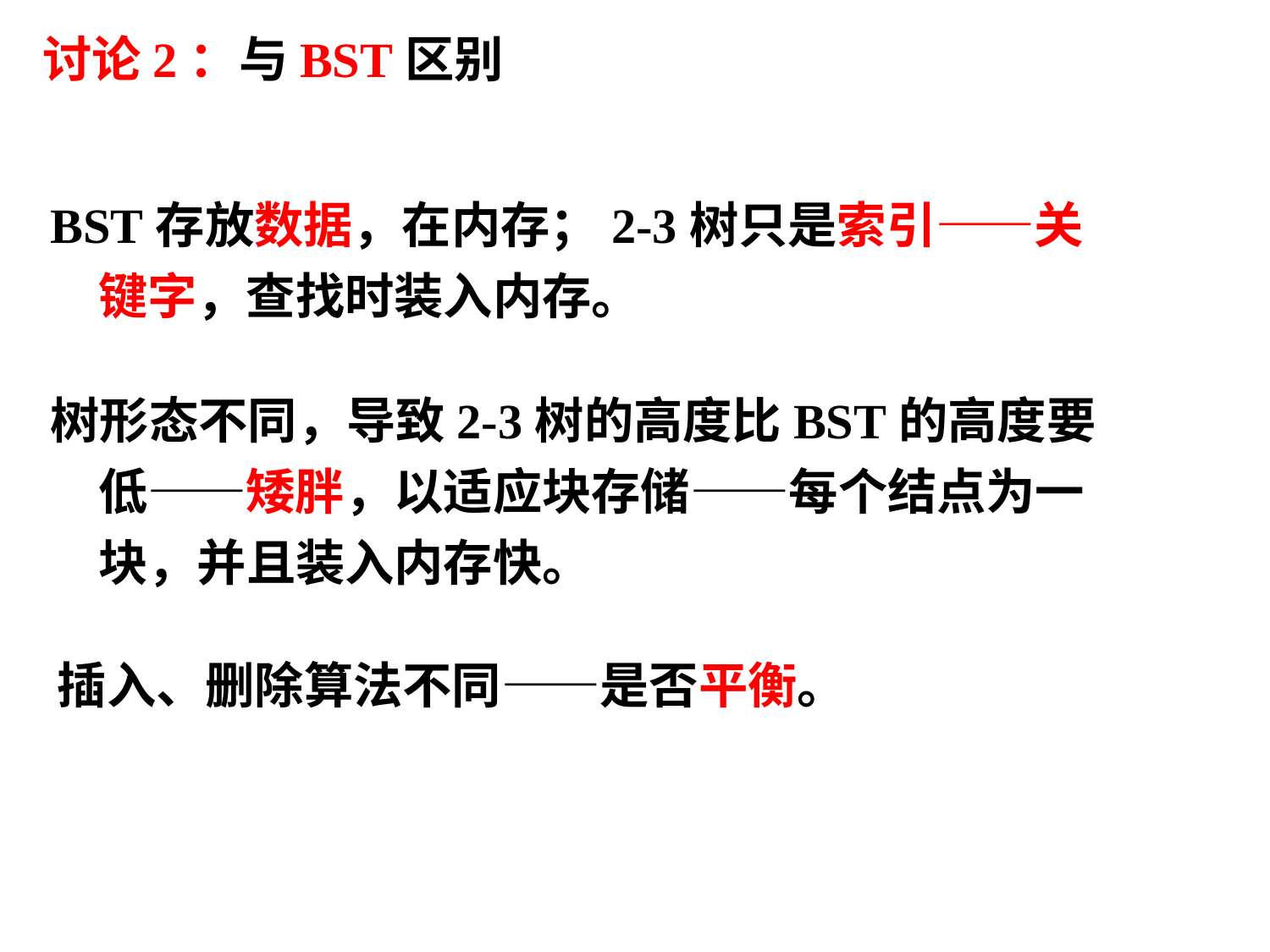

讨论2：与BST区别
BST存放数据，在内存；2-3树只是索引——关键字，查找时装入内存。
树形态不同，导致2-3树的高度比BST的高度要低——矮胖，以适应块存储——每个结点为一块，并且装入内存快。
插入、删除算法不同——是否平衡。